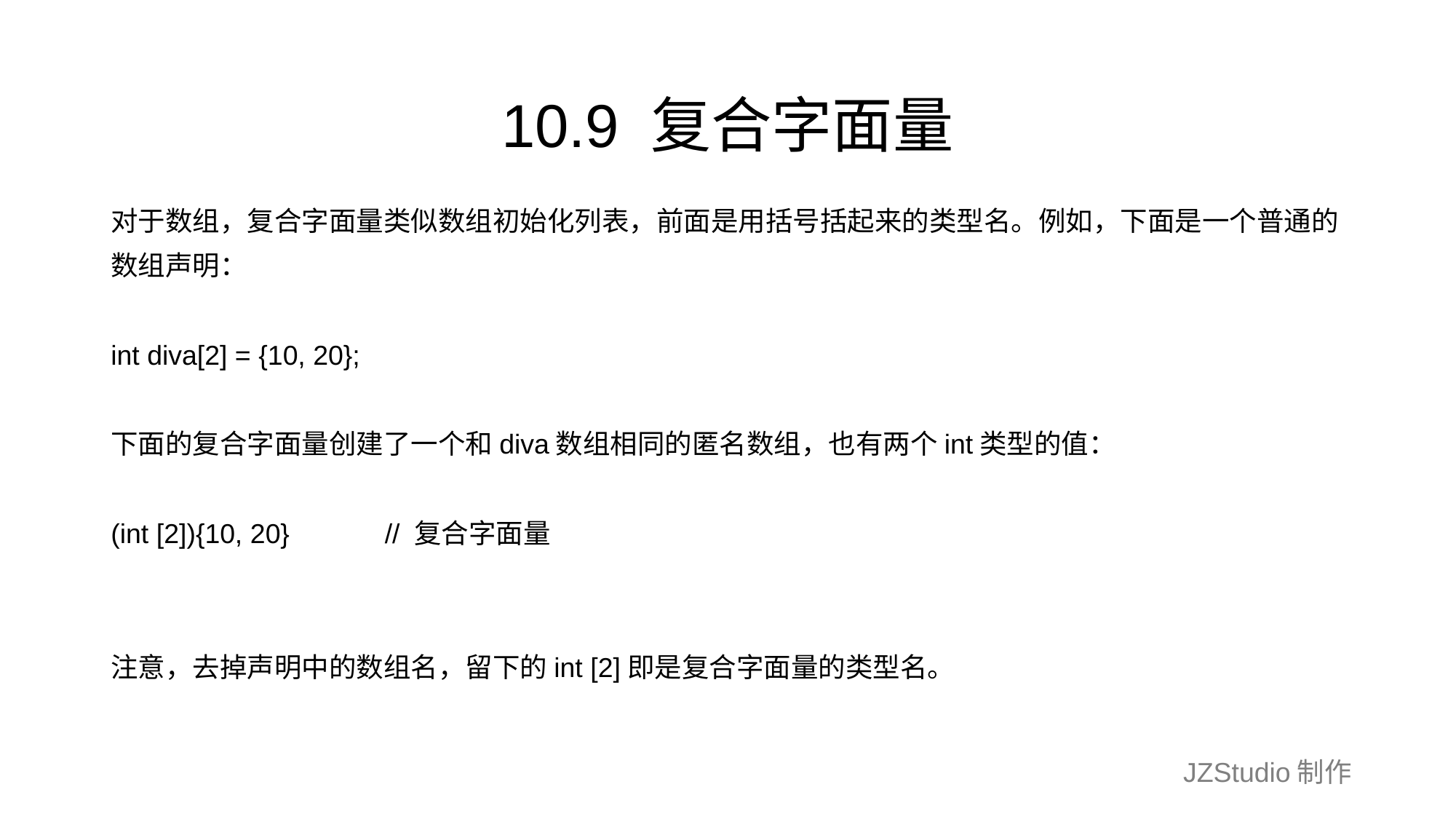

# 10.9 复合字面量
对于数组，复合字面量类似数组初始化列表，前面是用括号括起来的类型名。例如，下面是一个普通的
数组声明：

int diva[2] = {10, 20};

下面的复合字面量创建了一个和diva数组相同的匿名数组，也有两个int类型的值：

(int [2]){10, 20}　　　// 复合字面量

注意，去掉声明中的数组名，留下的int [2]即是复合字面量的类型名。